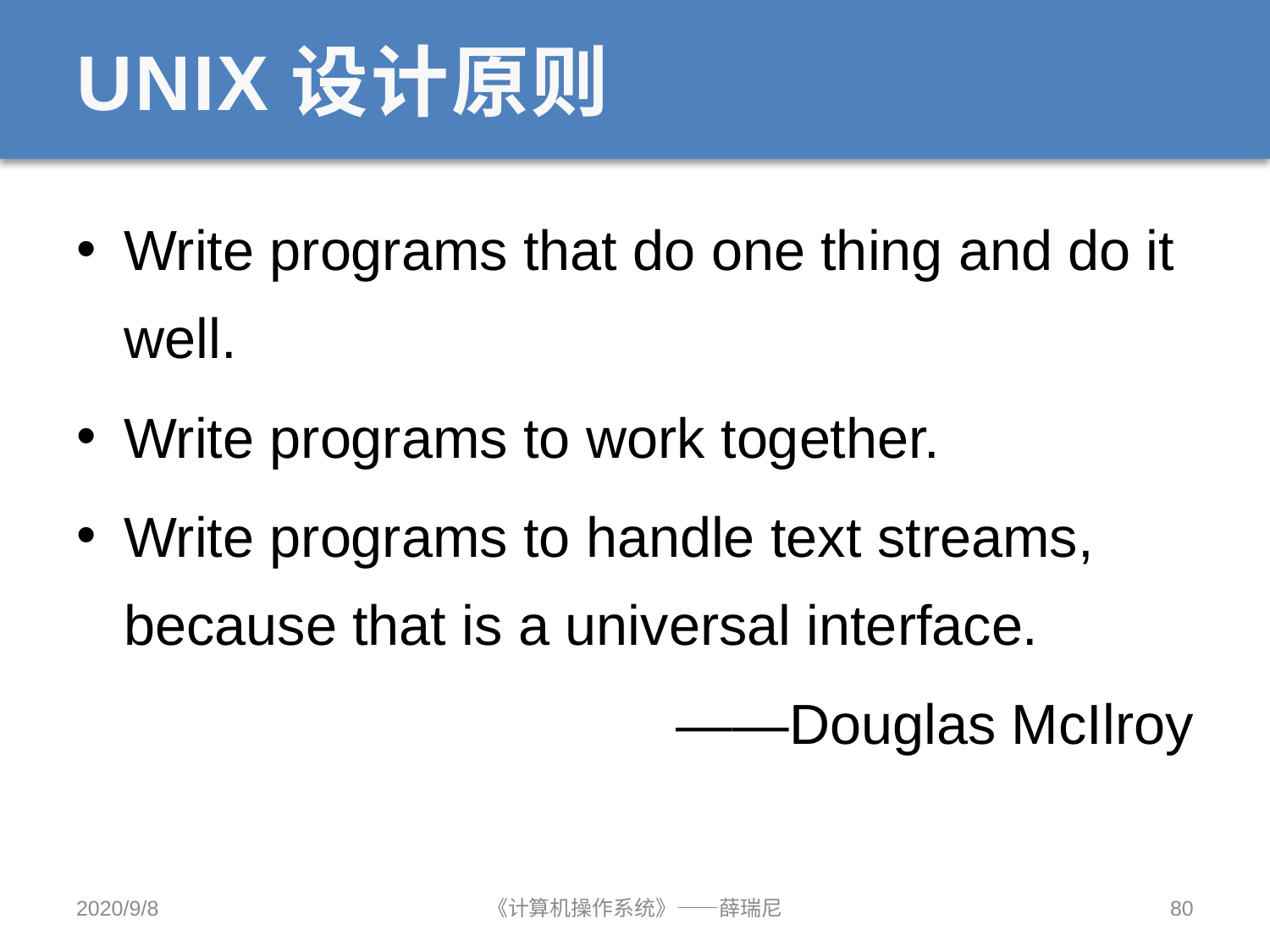

# UNIX设计原则
Write programs that do one thing and do it well.
Write programs to work together.
Write programs to handle text streams, because that is a universal interface.
——Douglas McIlroy

2020/9/8
《计算机操作系统》——薛瑞尼
80